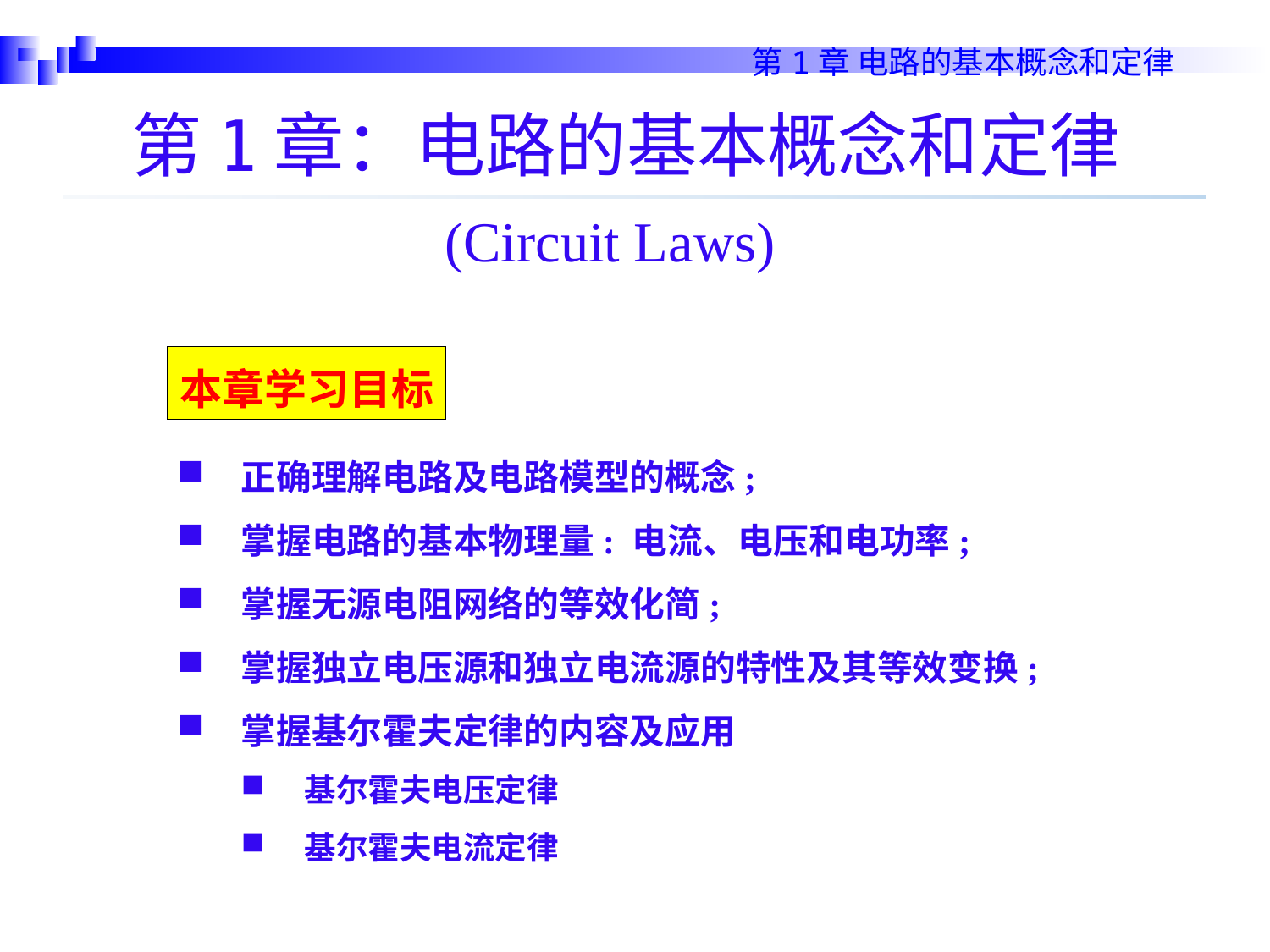

第1章：电路的基本概念和定律
(Circuit Laws)
本章学习目标
正确理解电路及电路模型的概念;
掌握电路的基本物理量: 电流、电压和电功率;
掌握无源电阻网络的等效化简;
掌握独立电压源和独立电流源的特性及其等效变换;
掌握基尔霍夫定律的内容及应用
基尔霍夫电压定律
基尔霍夫电流定律